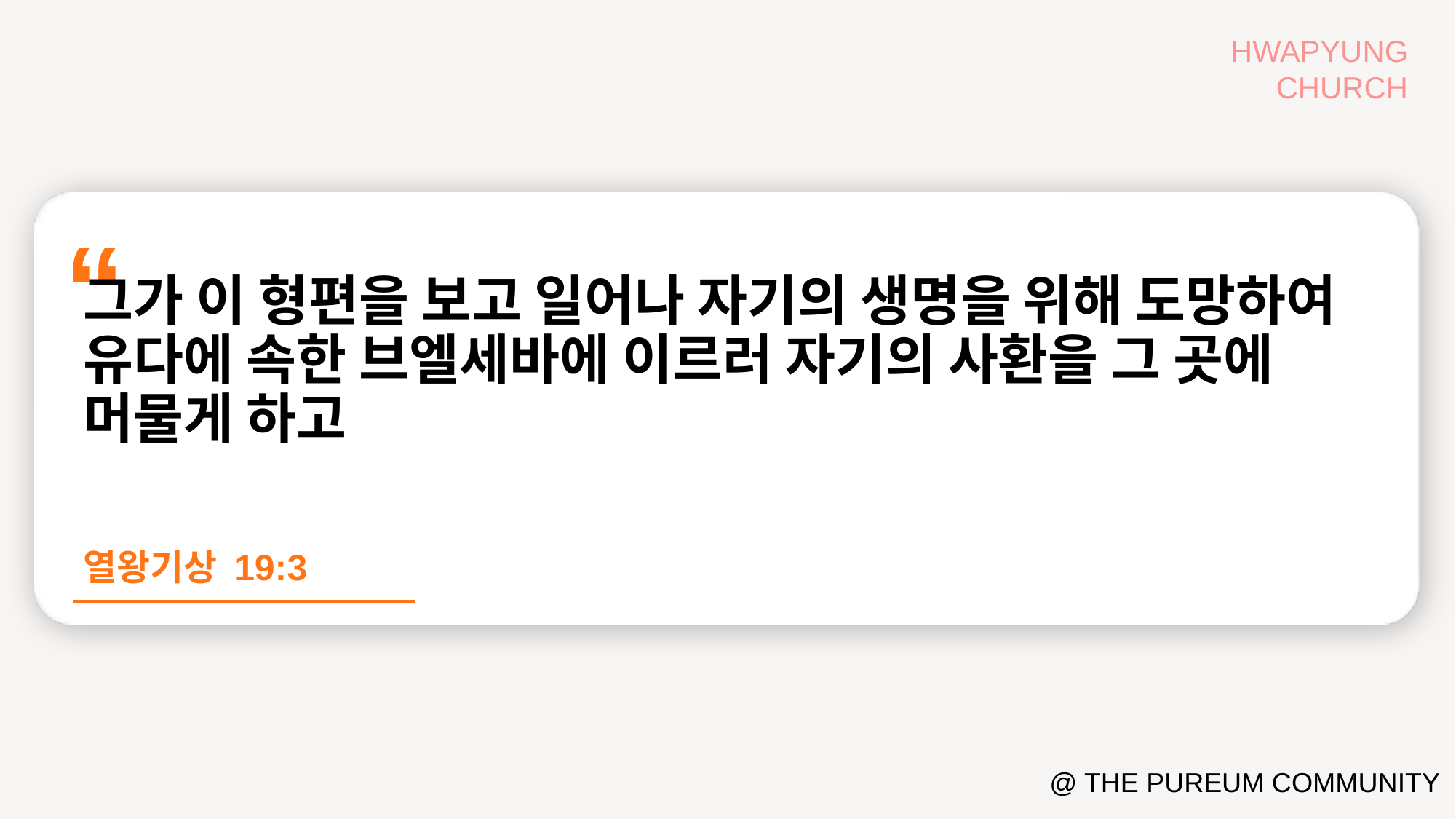

그가 이 형편을 보고 일어나 자기의 생명을 위해 도망하여 유다에 속한 브엘세바에 이르러 자기의 사환을 그 곳에 머물게 하고
열왕기상 19:3